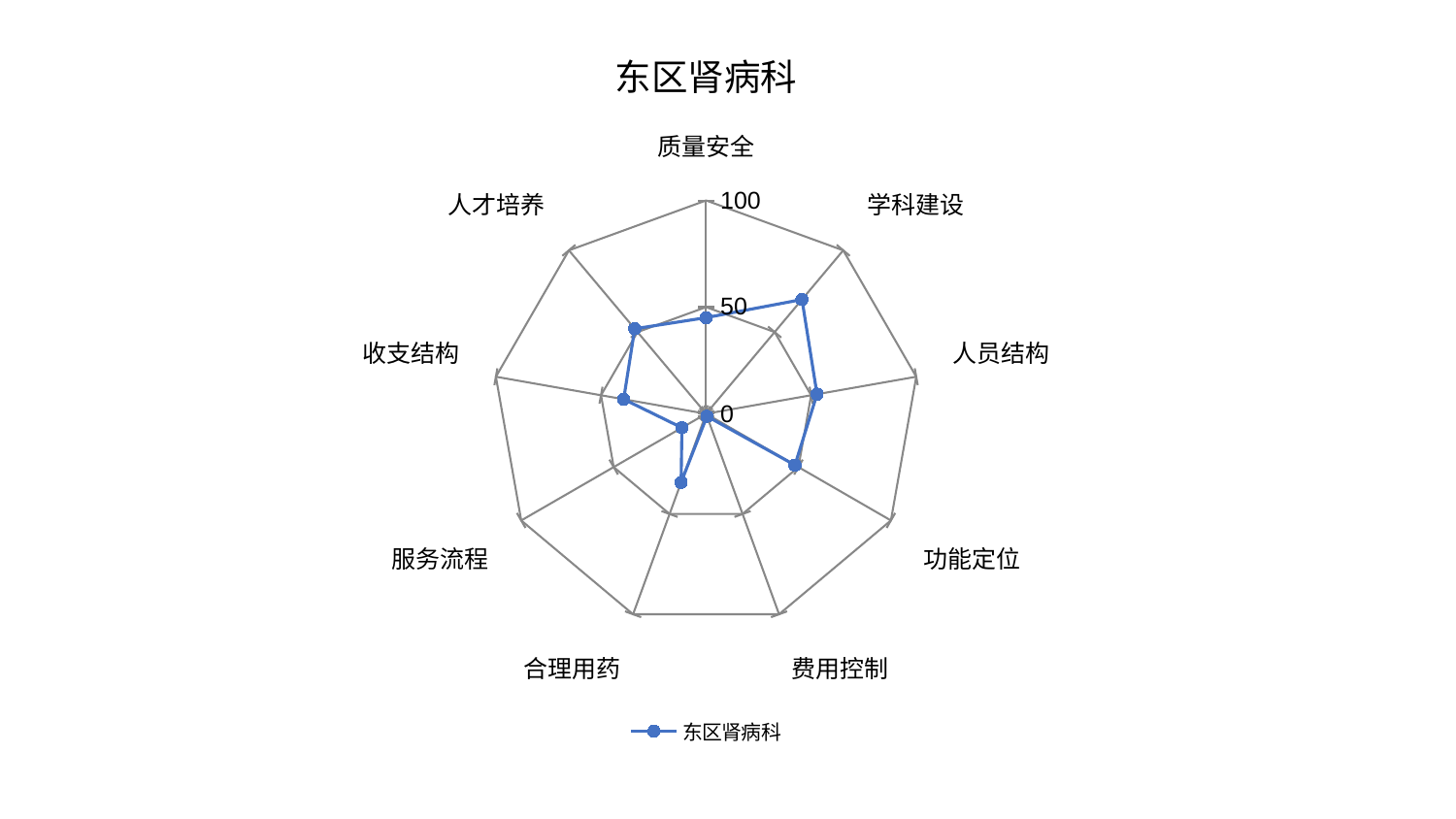

### Chart: 东区肾病科

| Category | 东区肾病科 |
|---|---|
| 质量安全 | 45.07041549045101 |
| 学科建设 | 69.92277393783948 |
| 人员结构 | 52.80819347697973 |
| 功能定位 | 48.11169742052787 |
| 费用控制 | 1.2537557801594212 |
| 合理用药 | 34.23227393165177 |
| 服务流程 | 13.08762363105279 |
| 收支结构 | 39.225227743999774 |
| 人才培养 | 52.032188939784305 |
309